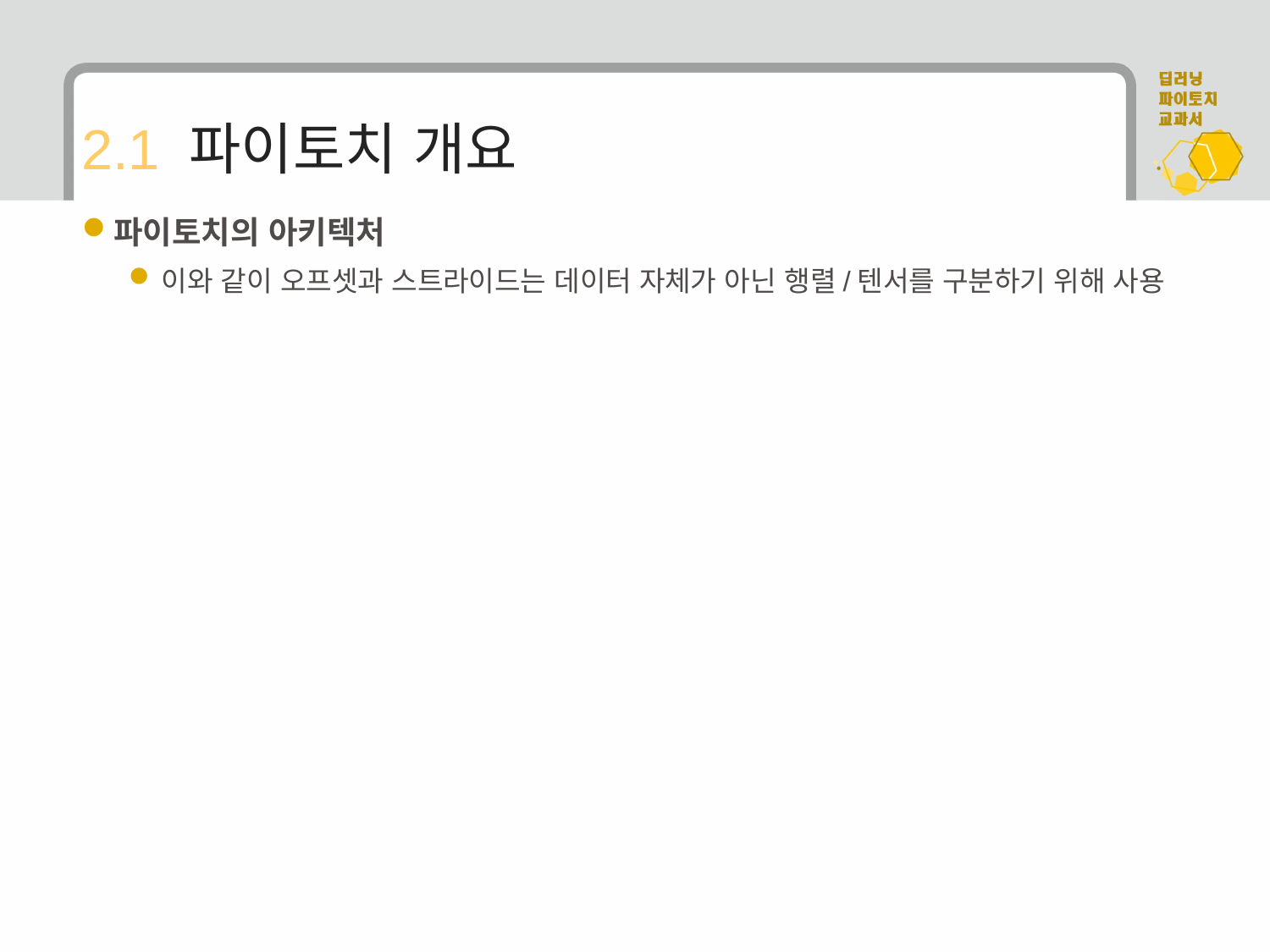

# 2.1 파이토치 개요
파이토치의 아키텍처
이와 같이 오프셋과 스트라이드는 데이터 자체가 아닌 행렬/텐서를 구분하기 위해 사용